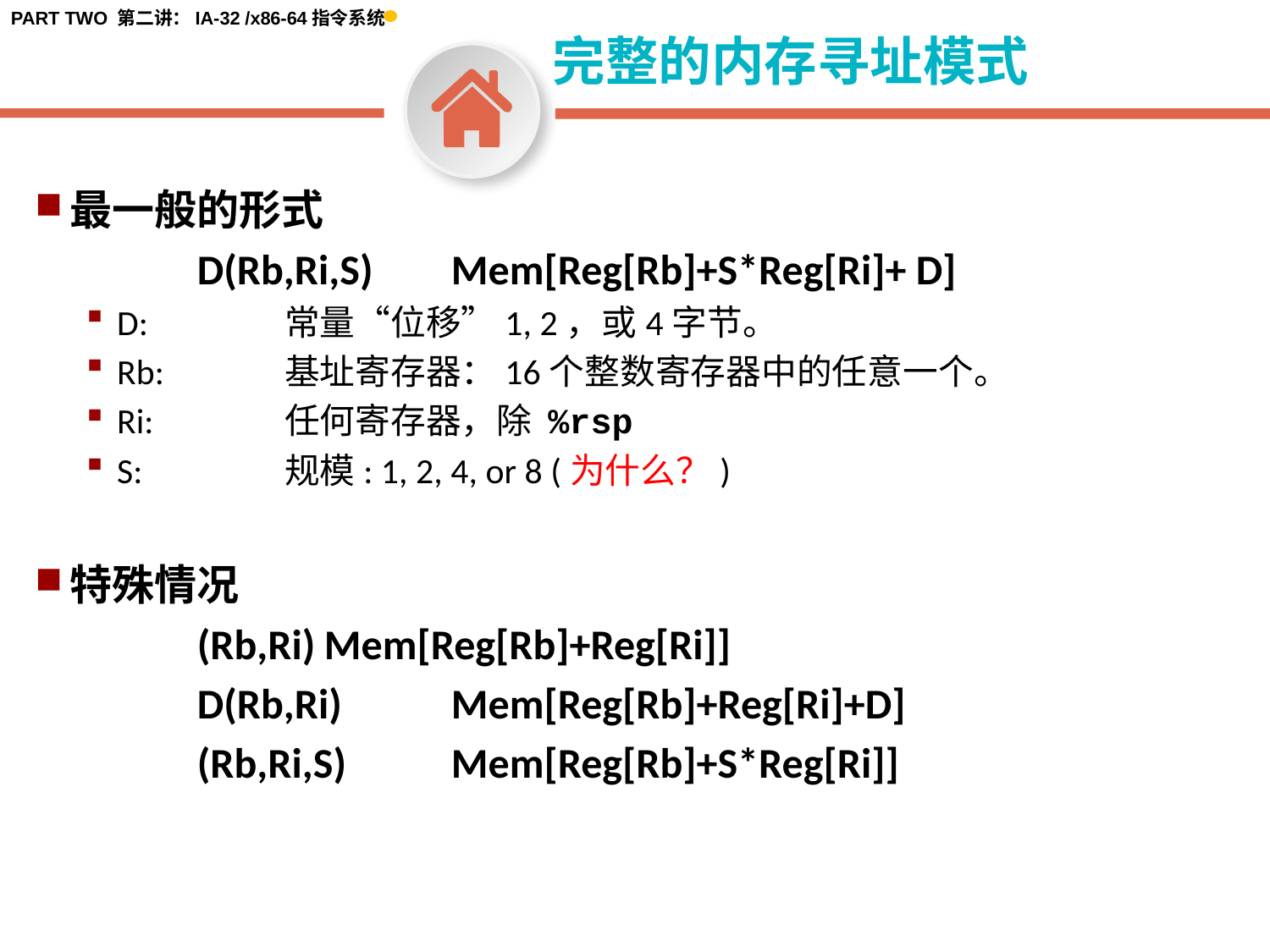

PART TWO 第二讲：IA-32 /x86-64指令系统

完整的内存寻址模式

最一般的形式
		D(Rb,Ri,S)	Mem[Reg[Rb]+S*Reg[Ri]+ D]
D: 	常量“位移”1, 2，或4字节。
Rb: 	基址寄存器：16个整数寄存器中的任意一个。
Ri:	任何寄存器，除 %rsp
S: 	规模: 1, 2, 4, or 8 (为什么？)

特殊情况
		(Rb,Ri)	Mem[Reg[Rb]+Reg[Ri]]
		D(Rb,Ri)	Mem[Reg[Rb]+Reg[Ri]+D]
		(Rb,Ri,S)	Mem[Reg[Rb]+S*Reg[Ri]]